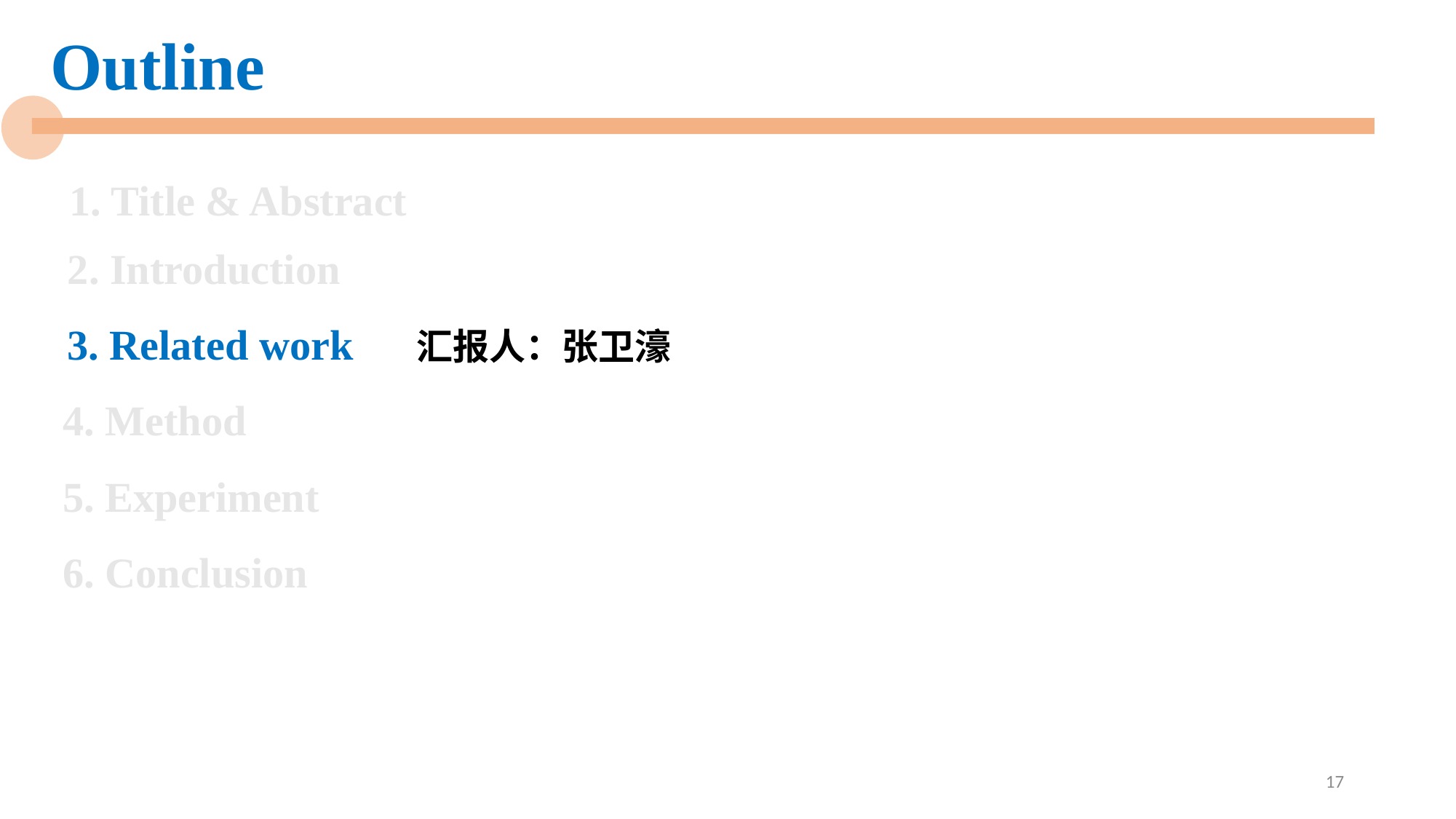

Outline

# 1. Title & Abstract
2. Introduction
3. Related work     汇报人：张卫濠
4. Method
5. Experiment
6. Conclusion
17